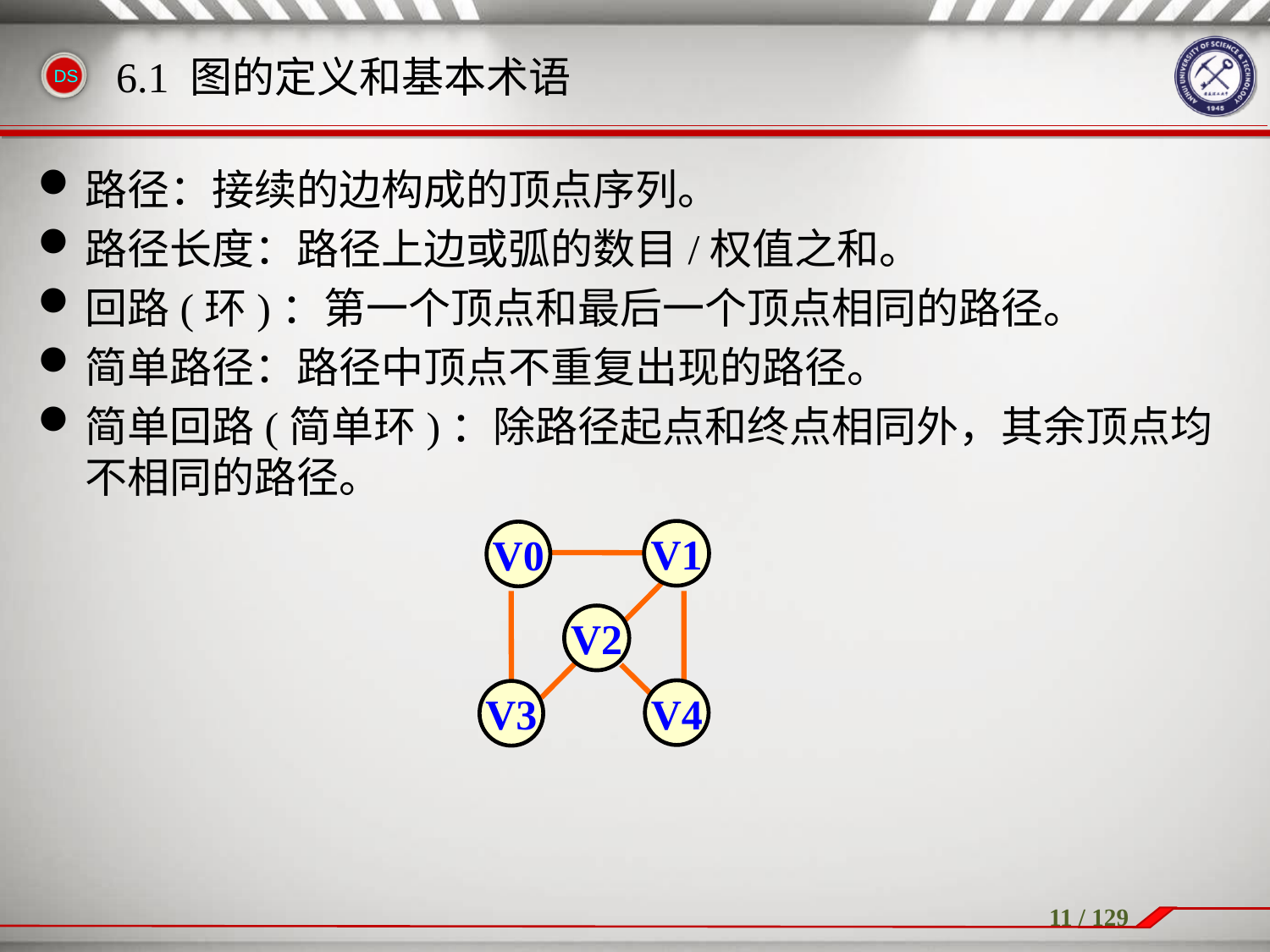

路径：接续的边构成的顶点序列。
路径长度：路径上边或弧的数目/权值之和。
回路(环)：第一个顶点和最后一个顶点相同的路径。
简单路径：路径中顶点不重复出现的路径。
简单回路(简单环)：除路径起点和终点相同外，其余顶点均不相同的路径。
6.1 图的定义和基本术语
V1
V0

V2
V4
V3